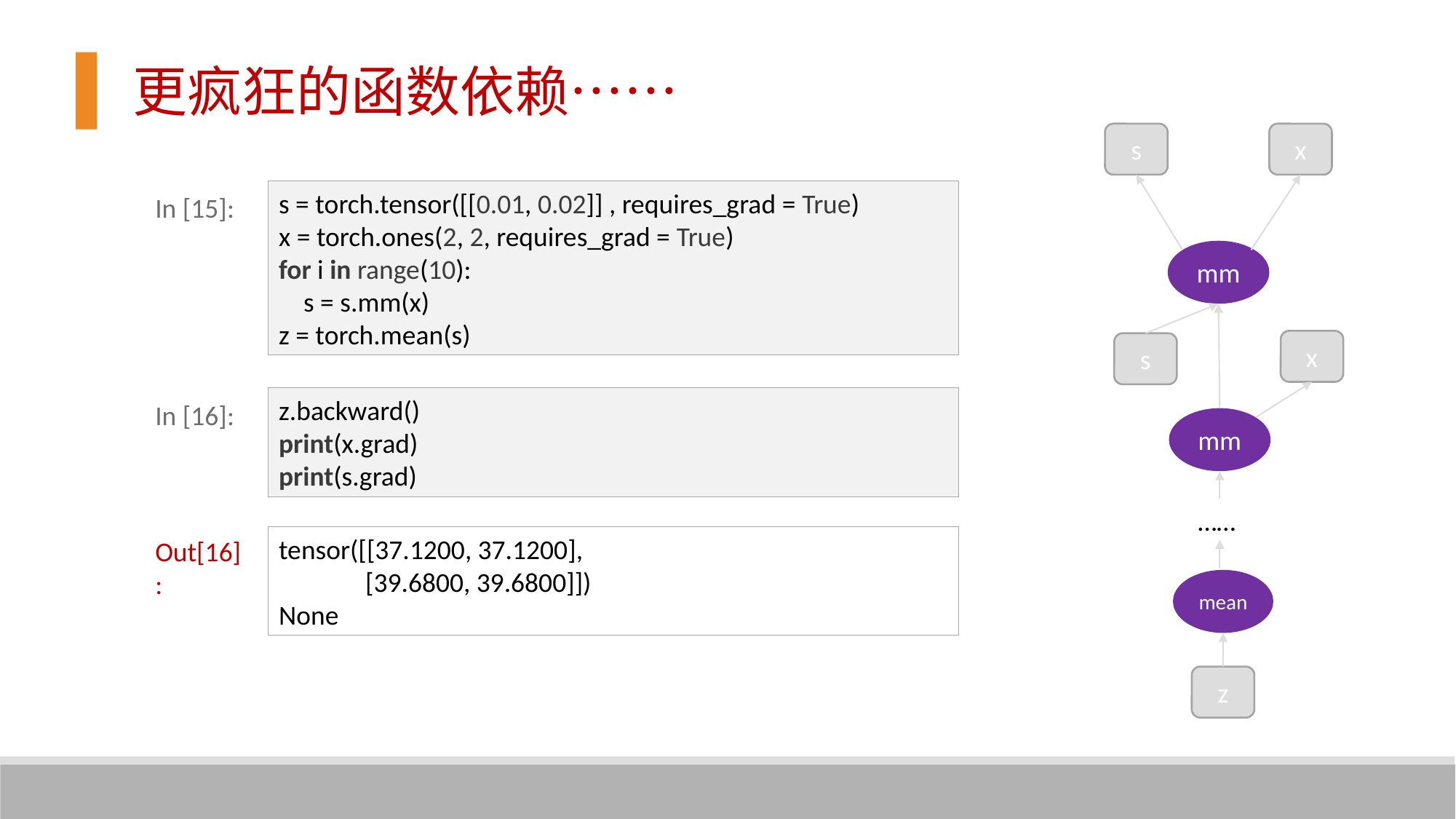

更疯狂的函数依赖……
s
x
s = torch.tensor([[0.01, 0.02]] , requires_grad = True)
x = torch.ones(2, 2, requires_grad = True)
for i in range(10):
    s = s.mm(x)
z = torch.mean(s)
In [15]:
mm
x
s
z.backward()
print(x.grad)
print(s.grad)
In [16]:
mm
……
tensor([[37.1200, 37.1200],
              [39.6800, 39.6800]])
None
Out[16]:
mean
z